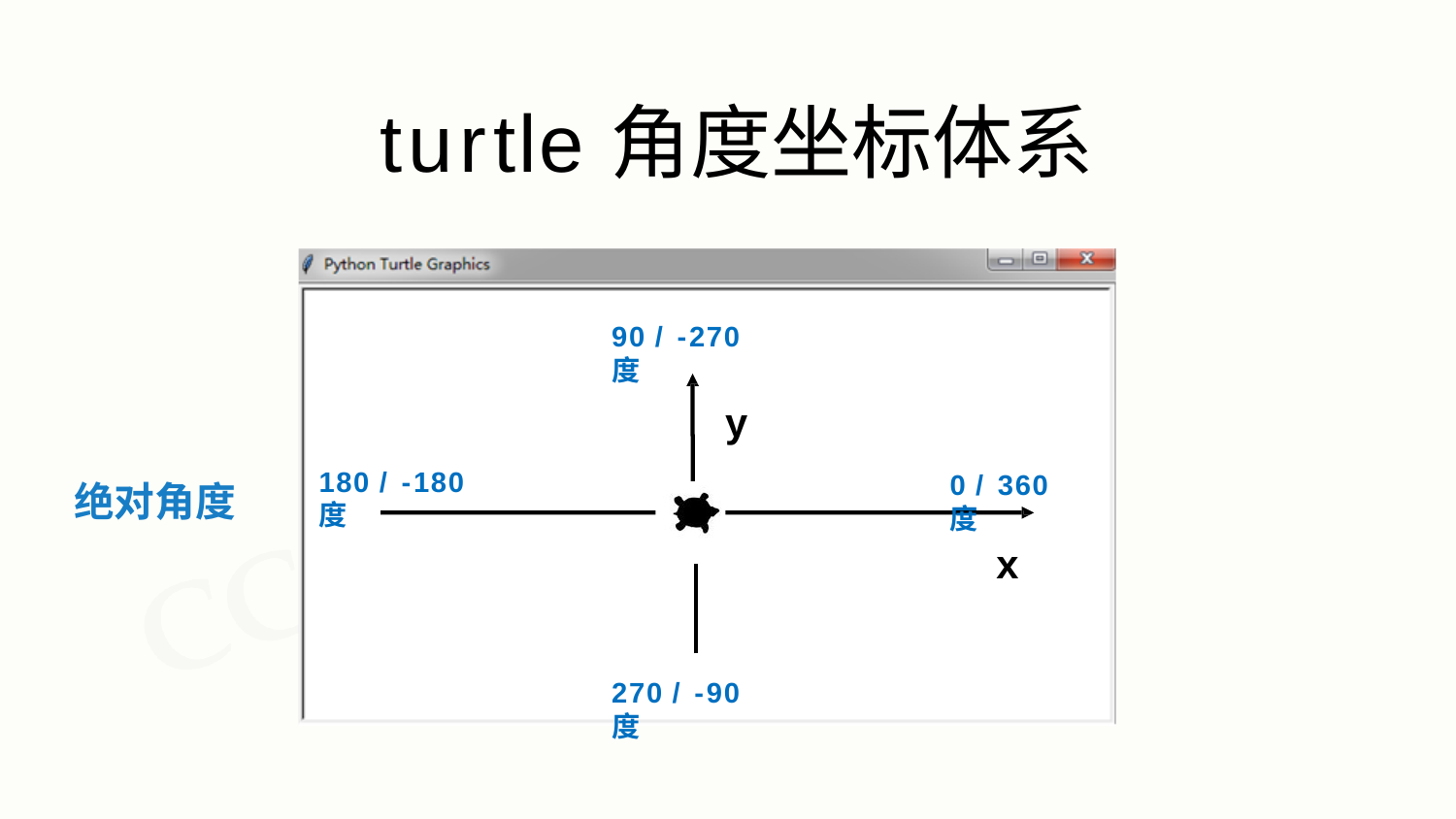

# turtle角度坐标体系

90 / -270 度
y

180 / -180 度
0 / 360 度
绝对角度

x

270 / -90 度